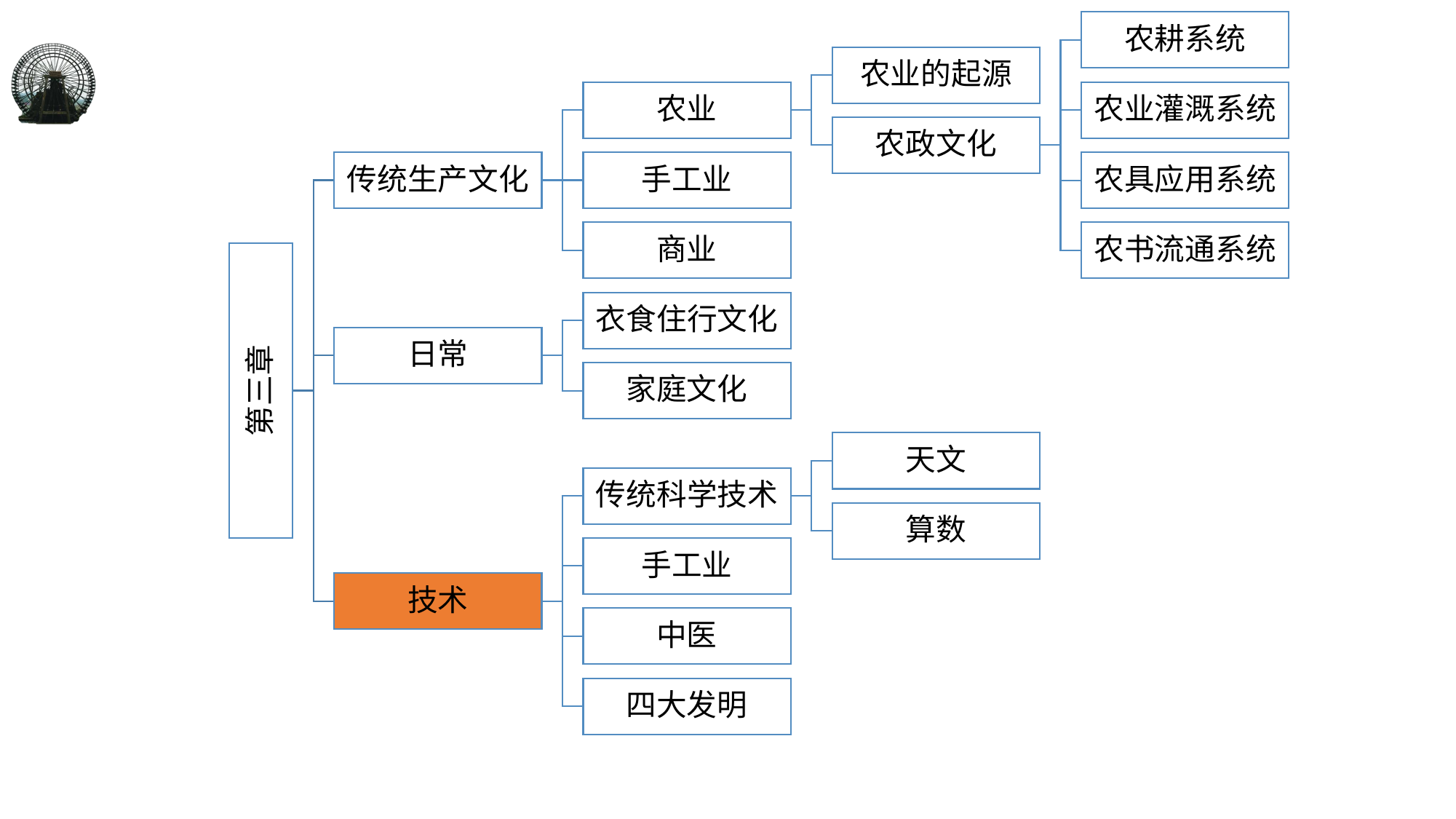

农耕系统

农业的起源

农业
农业灌溉系统

农政文化

传统生产文化
手工业
农具应用系统

商业
农书流通系统
衣食住行文化

日常

第三章
家庭文化

天文

传统科学技术

算数
手工业

技术

中医
四大发明